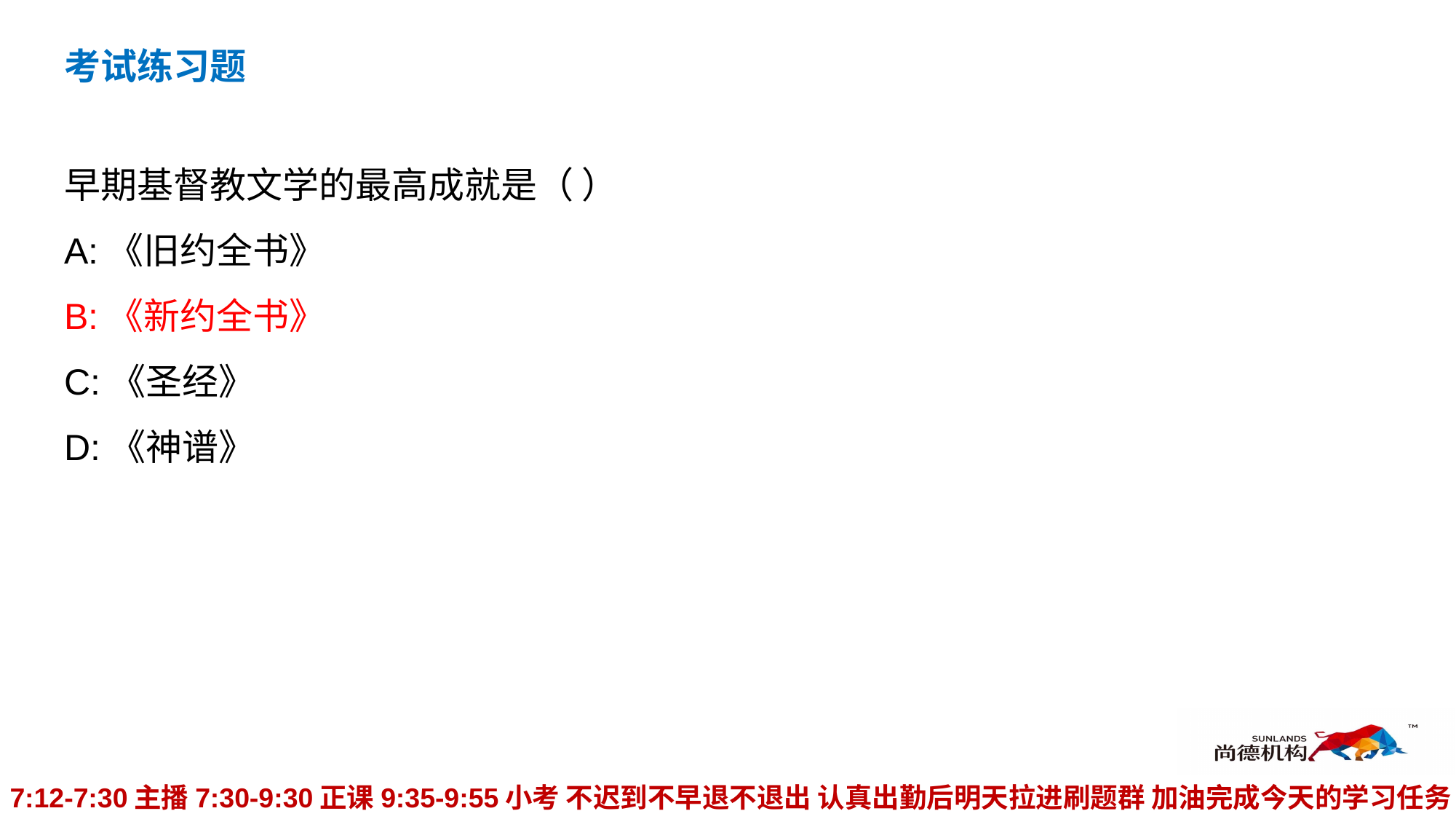

考试练习题
早期基督教文学的最高成就是（ ）
A:《旧约全书》
B:《新约全书》
C:《圣经》
D:《神谱》